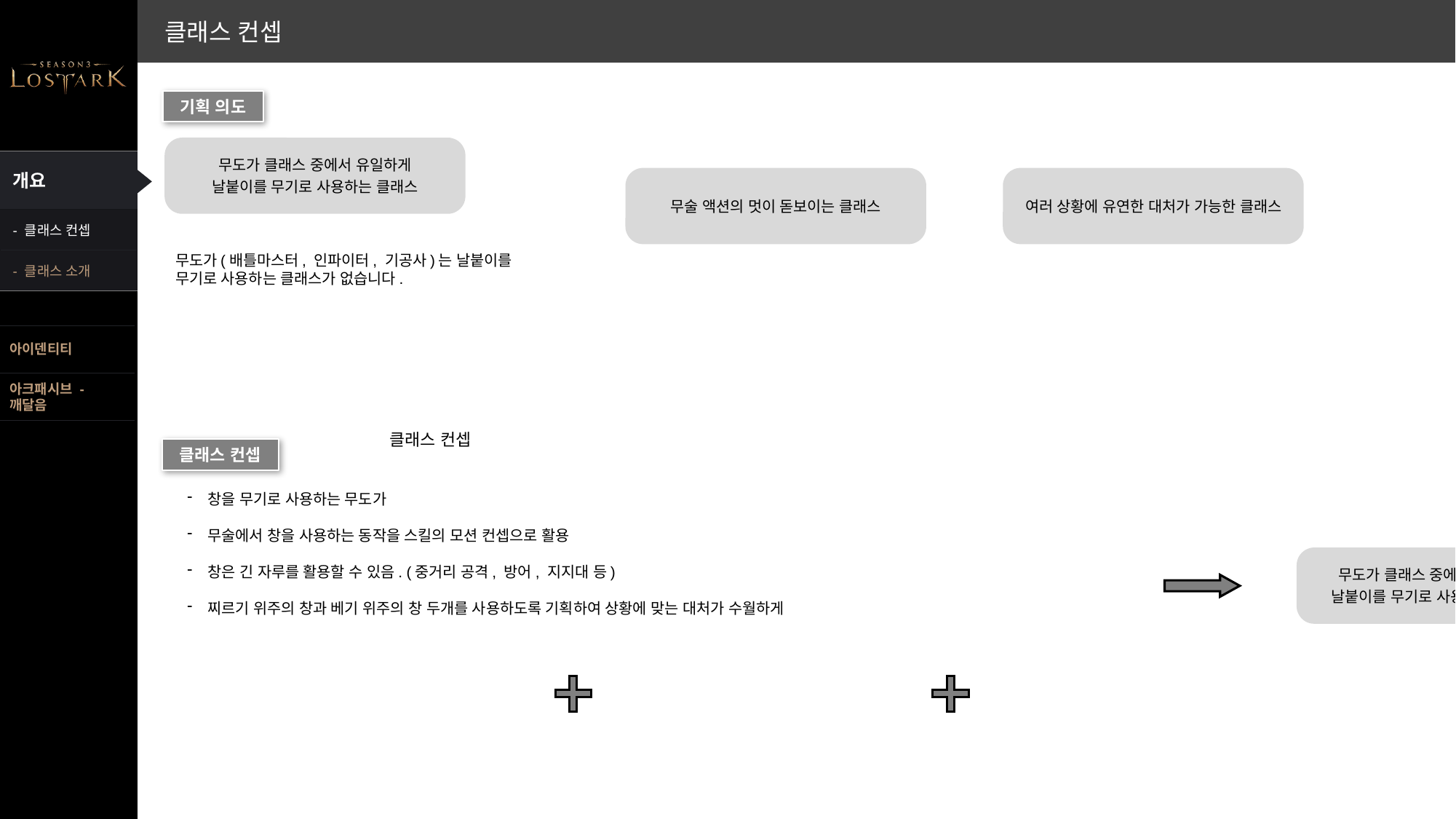

클래스 컨셉
기획 의도
무도가 클래스 중에서 유일하게
날붙이를 무기로 사용하는 클래스
무술 액션의 멋이 돋보이는 클래스
여러 상황에 유연한 대처가 가능한 클래스
- 클래스 컨셉
무도가(배틀마스터, 인파이터, 기공사)는 날붙이를 무기로 사용하는 클래스가 없습니다.
- 클래스 소개
클래스 컨셉
클래스 컨셉
창을 무기로 사용하는 무도가

무술에서 창을 사용하는 동작을 스킬의 모션 컨셉으로 활용

창은 긴 자루를 활용할 수 있음. (중거리 공격, 방어, 지지대 등)

찌르기 위주의 창과 베기 위주의 창 두개를 사용하도록 기획하여 상황에 맞는 대처가 수월하게
무도가 클래스 중에서 유일하게
날붙이를 무기로 사용하는 클래스